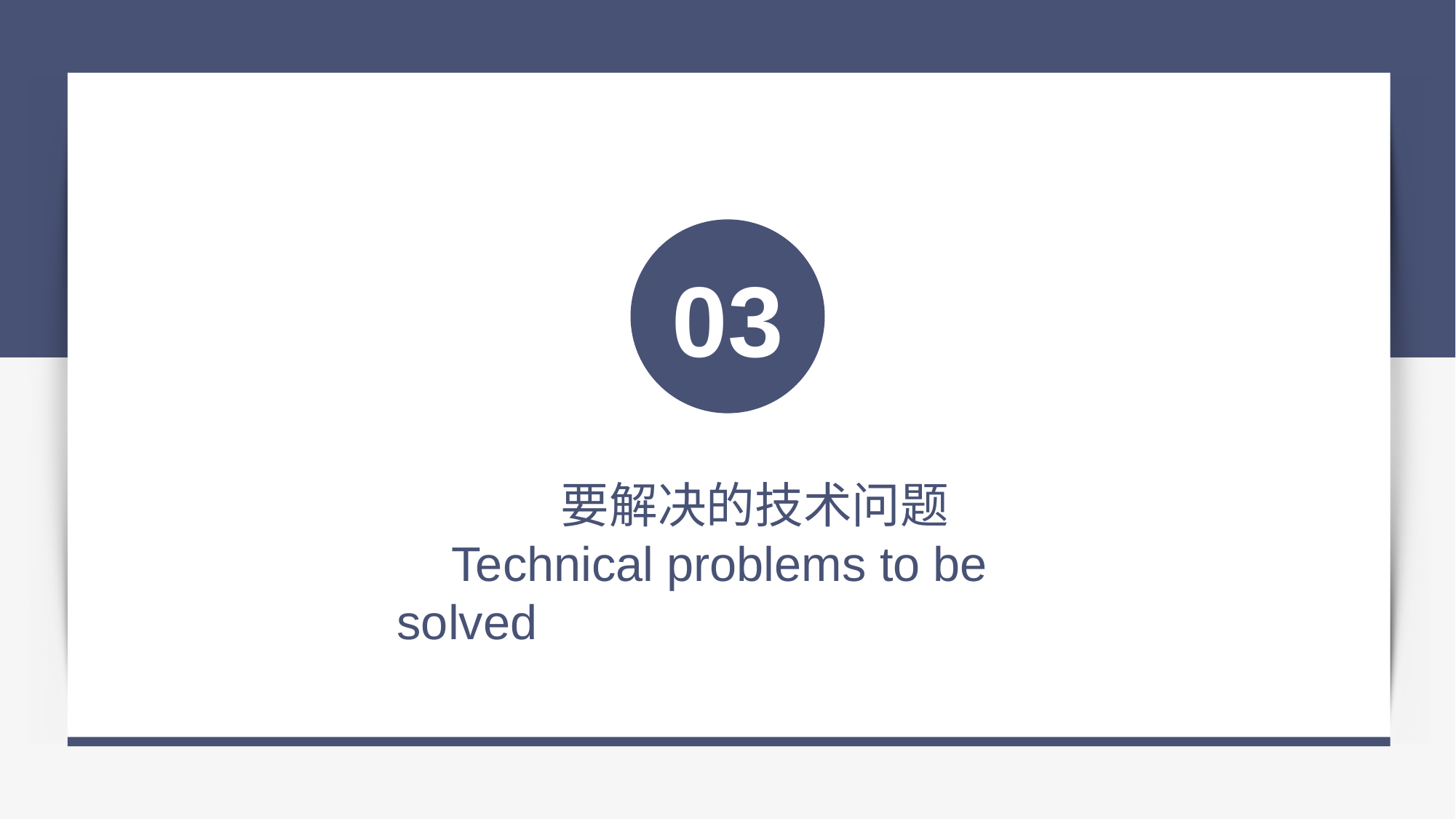

03
要解决的技术问题
Technical problems to be solved